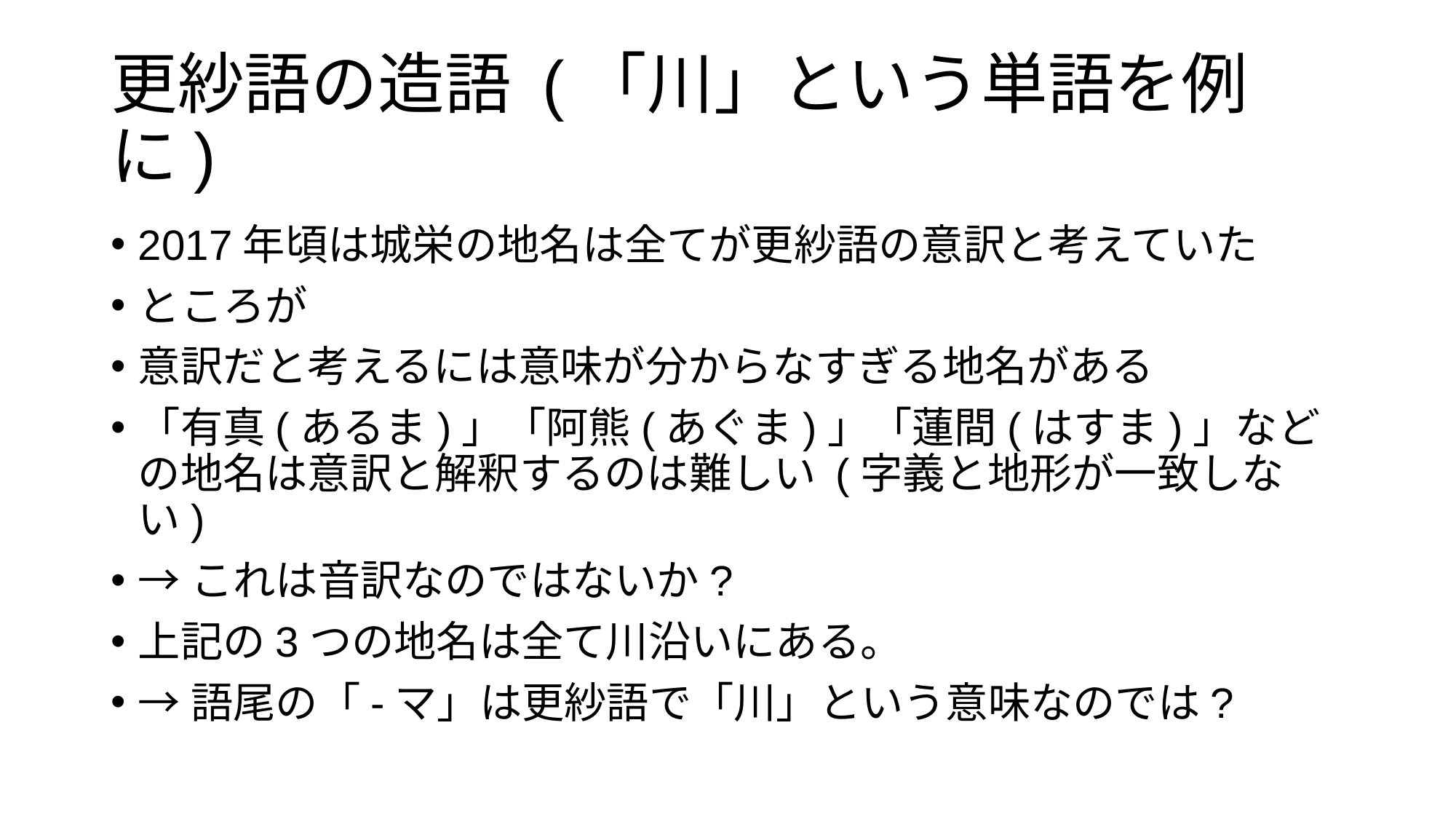

# 更紗語の造語 (「川」という単語を例に)
2017年頃は城栄の地名は全てが更紗語の意訳と考えていた
ところが
意訳だと考えるには意味が分からなすぎる地名がある
「有真(あるま)」「阿熊(あぐま)」「蓮間(はすま)」などの地名は意訳と解釈するのは難しい (字義と地形が一致しない)
→これは音訳なのではないか?
上記の3つの地名は全て川沿いにある。
→語尾の「-マ」は更紗語で「川」という意味なのでは?